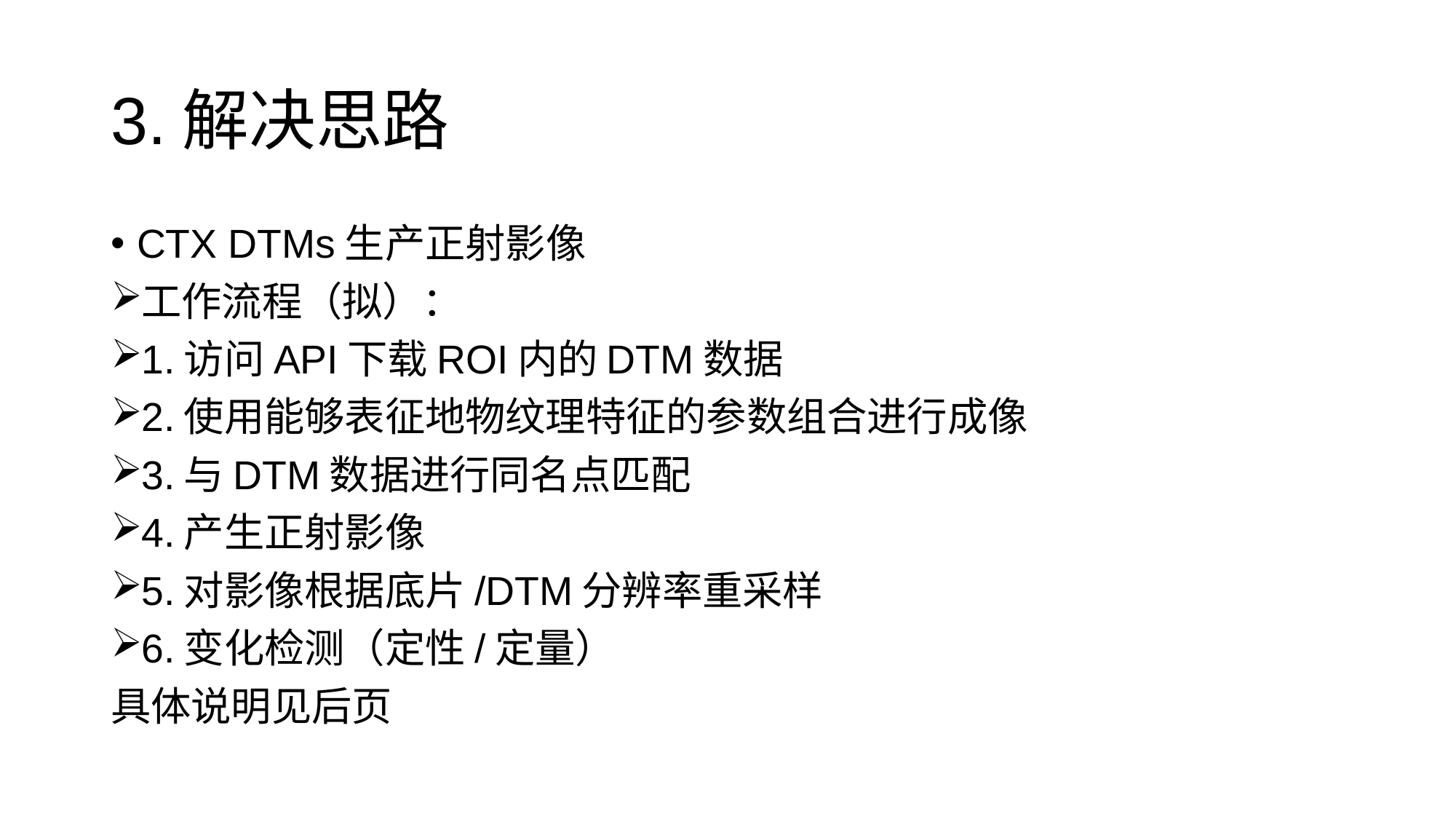

# 3.解决思路
CTX DTMs生产正射影像
工作流程（拟）：
1.访问API下载ROI内的DTM数据
2.使用能够表征地物纹理特征的参数组合进行成像
3.与DTM数据进行同名点匹配
4.产生正射影像
5.对影像根据底片/DTM分辨率重采样
6.变化检测（定性/定量）
具体说明见后页